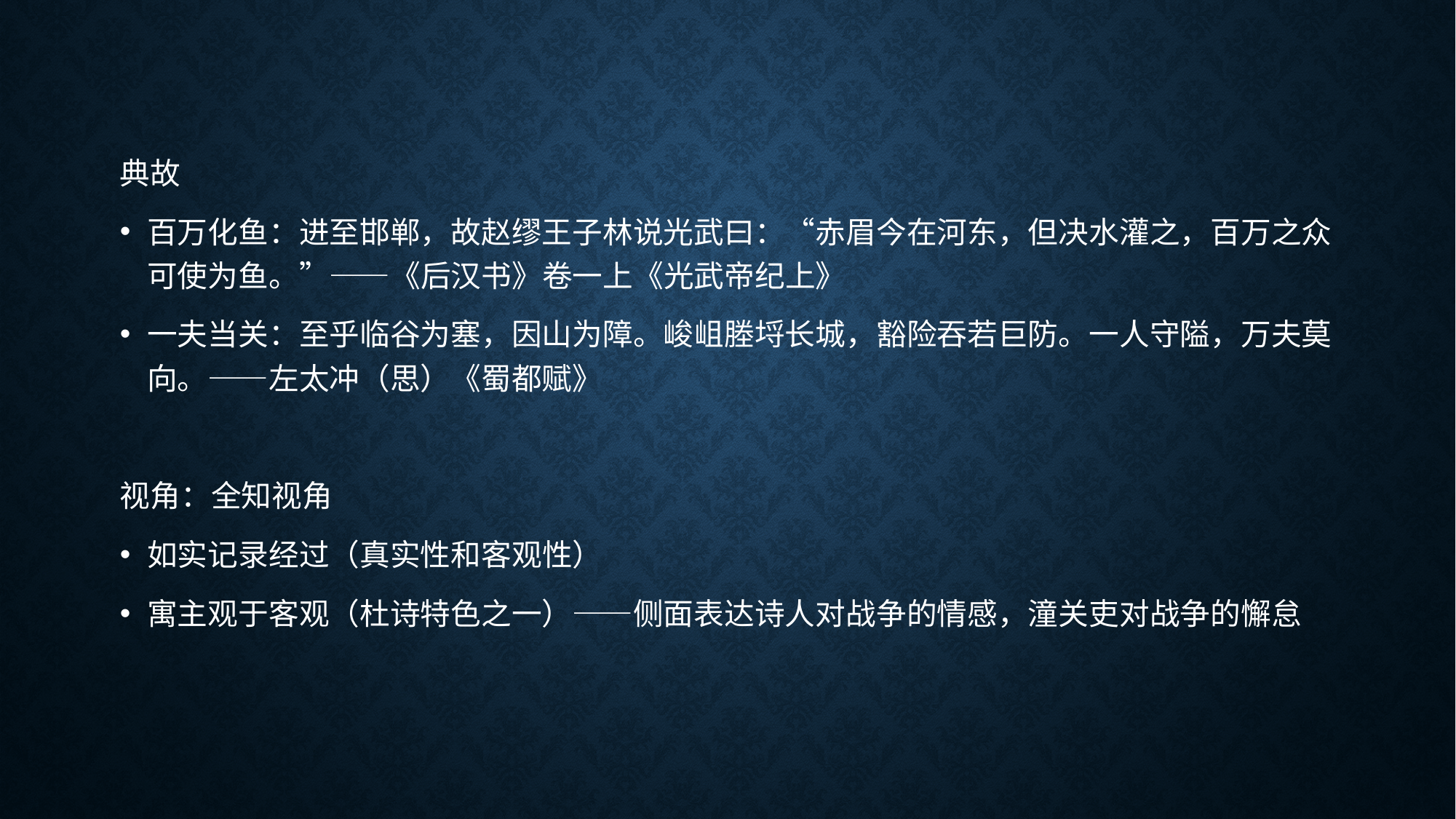

#
典故
百万化鱼：进至邯郸，故赵缪王子林说光武曰：“赤眉今在河东，但决水灌之，百万之众可使为鱼。”——《后汉书》卷一上《光武帝纪上》
一夫当关：至乎临谷为塞，因山为障。峻岨塍埒长城，豁险吞若巨防。一人守隘，万夫莫向。——左太冲（思）《蜀都赋》

视角：全知视角
如实记录经过（真实性和客观性）
寓主观于客观（杜诗特色之一）——侧面表达诗人对战争的情感，潼关吏对战争的懈怠